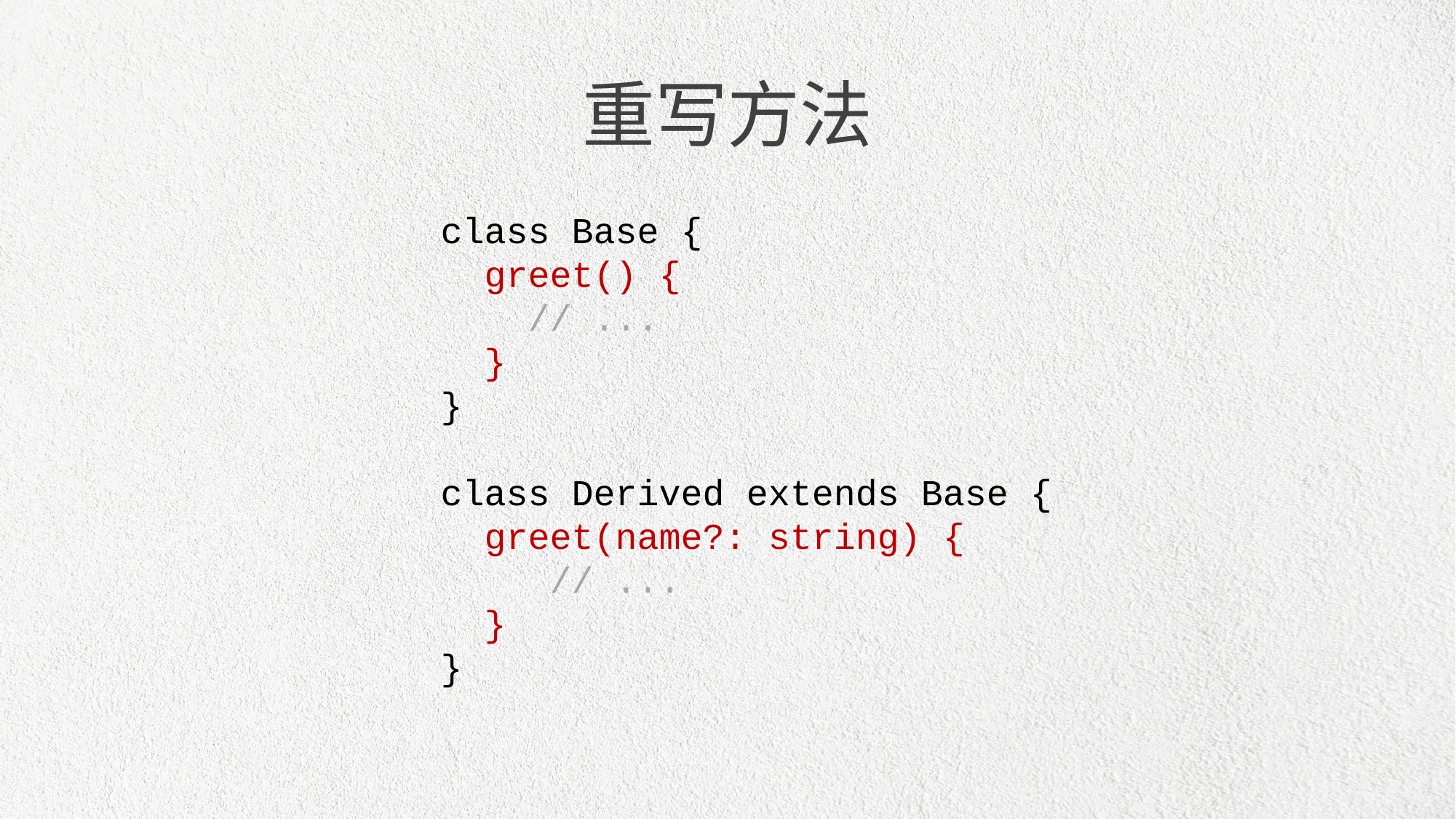

重写方法
class Base {
  greet() {
    // ...
  }
}

class Derived extends Base {
  greet(name?: string) {
  	// ...
  }
}